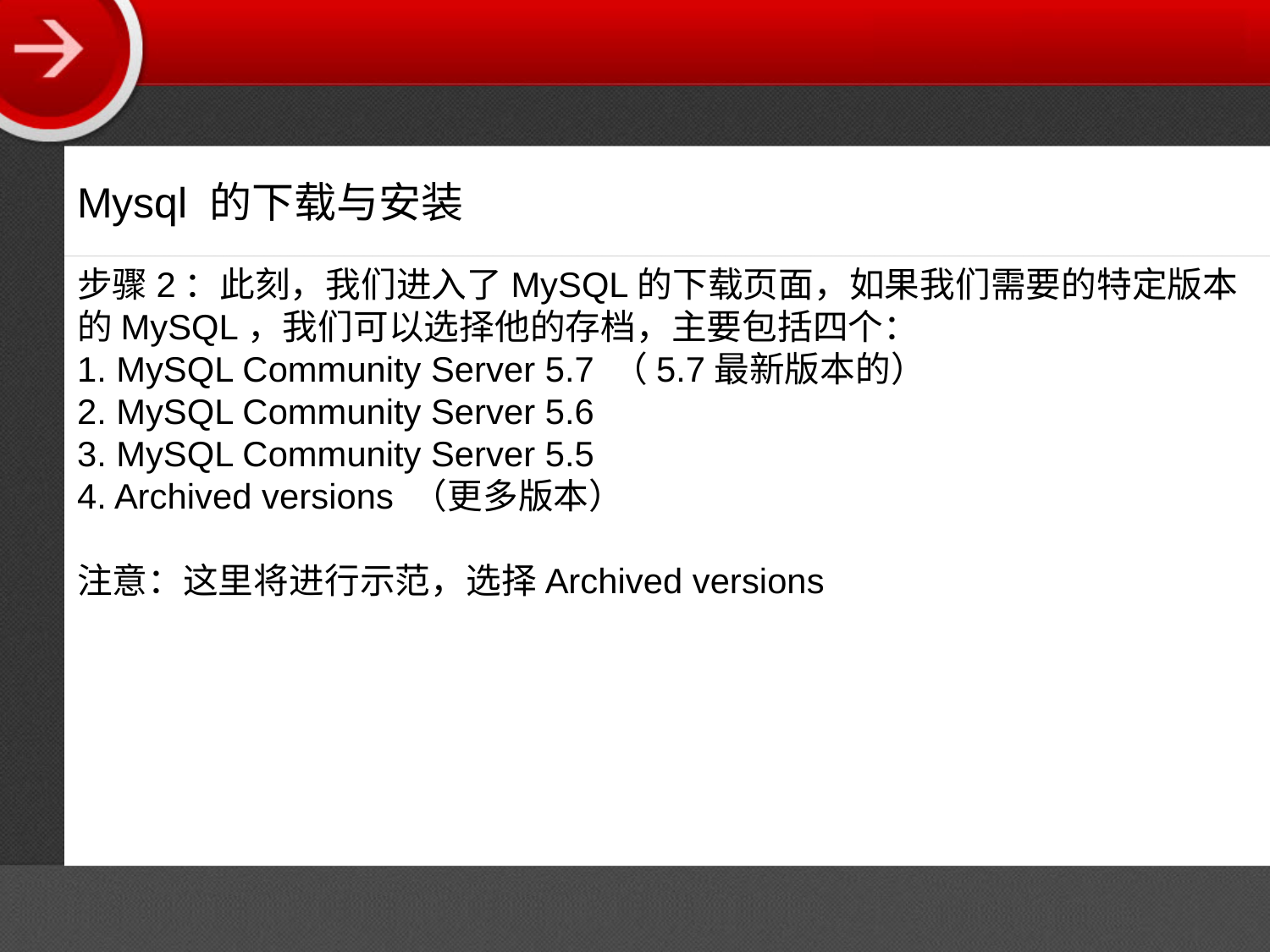

Mysql 的下载与安装
步骤2：此刻，我们进入了MySQL的下载页面，如果我们需要的特定版本的MySQL，我们可以选择他的存档，主要包括四个：
1. MySQL Community Server 5.7 （5.7最新版本的）
2. MySQL Community Server 5.6
3. MySQL Community Server 5.5
4. Archived versions （更多版本）

注意：这里将进行示范，选择Archived versions